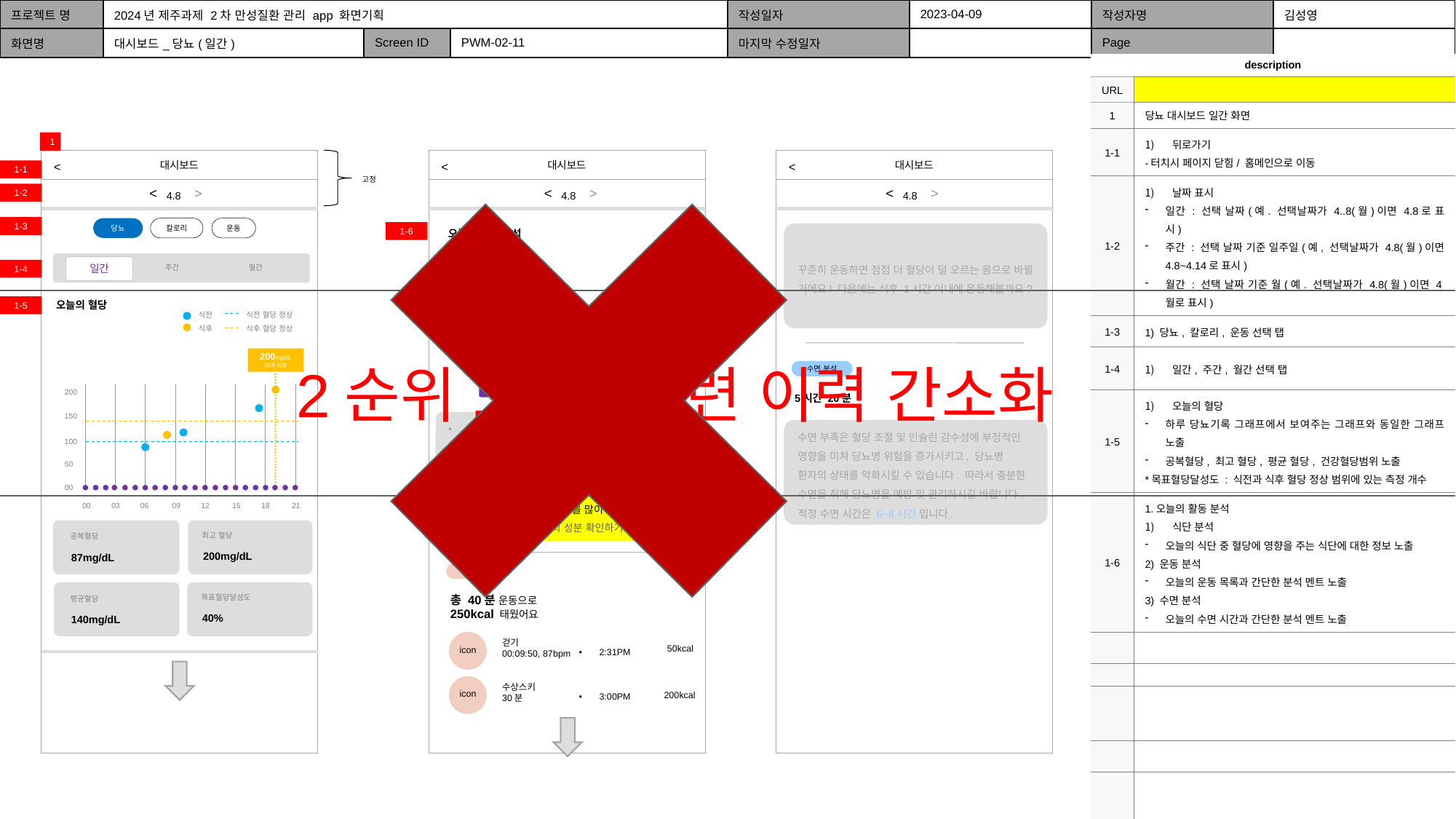

| 프로젝트 명 | 2024년 제주과제 2차 만성질환 관리 app 화면기획 |  |  | 작성일자 | 2023-04-09 | 작성자명 | 김성영 |
| --- | --- | --- | --- | --- | --- | --- | --- |
| 화면명 | 대시보드\_당뇨(일간) | Screen ID | PWM-02-11 | 마지막 수정일자 |  | Page |  |
| description |  |
| --- | --- |
| URL |  |
| 1 | 당뇨 대시보드 일간 화면 |
| 1-1 | 뒤로가기 -터치시 페이지 닫힘/ 홈메인으로 이동 |
| 1-2 | 날짜 표시 일간 : 선택 날짜(예. 선택날짜가 4..8(월)이면 4.8로 표시) 주간 : 선택 날짜 기준 일주일(예, 선택날짜가 4.8(월)이면 4.8~4.14로 표시) 월간 : 선택 날짜 기준 월(예. 선택날짜가 4.8(월)이면 4월로 표시) |
| 1-3 | 1) 당뇨, 칼로리, 운동 선택 탭 |
| 1-4 | 일간, 주간, 월간 선택 탭 |
| 1-5 | 오늘의 혈당 하루 당뇨기록 그래프에서 보여주는 그래프와 동일한 그래프 노출 공복혈당, 최고 혈당, 평균 혈당, 건강혈당범위 노출 \*목표혈당달성도 : 식전과 식후 혈당 정상 범위에 있는 측정 개수 |
| 1-6 | 1.오늘의 활동 분석 식단 분석 오늘의 식단 중 혈당에 영향을 주는 식단에 대한 정보 노출 2) 운동 분석 오늘의 운동 목록과 간단한 분석 멘트 노출 3) 수면 분석 오늘의 수면 시간과 간단한 분석 멘트 노출 |
|  |  |
|  |  |
|  |  |
|  |  |
|  |  |

1

대시보드
대시보드
대시보드

<
<
<
1-1
고정
<
<
<
<
<
<
1-2
4.8
4.8
4.8
1-3
칼로리
당뇨
운동
오늘의 활동 분석
1-6
꾸준히 운동하면 점점 더 혈당이 덜 오르는 몸으로 바뀔 거에요! 다음에는 식후 1시간 이내에 운동해볼까요?
식단 분석

일간
월간
주간
일간
1-4
점심 식사
2순위, 당뇨관련 이력 간소화
오늘의 혈당
오후 12시 30분
1-5
식전 혈당 정상
식전

식후 혈당 정상
식후
477 kcal

총 열량
200mg/dL
저녁 식후
64%
18%
18%

수면 분석
탄 58g
단22.2g
지 10g
200

5시간 20분

150
우유 식빵
체다 치즈
계란 후라이
수면 부족은 혈당 조절 및 인슐린 감수성에 부정적인 영향을 미쳐 당뇨병 위험을 증가시키고, 당뇨병 환자의 상태를 악화시킬 수 있습니다. 따라서 충분한 수면을 취해 당뇨병을 예방 및 관리하시길 바랍니다. 적정 수면 시간은 6~8시간 입니다.

100

50
00

앗! 혈당에 영향을 주는 성분을 많이 섭취하셨어요
탄수화물, 당류 외 3개의 성분 확인하기
00
03
06
09
12
15
18
21

최고 혈당
공복혈당
200mg/dL
87mg/dL
운동 분석

총 40분 운동으로
250kcal 태웠어요
목표혈당달성도
평균혈당
40%
140mg/dL
걷기
00:09:50, 87bpm

50kcal
icon
2:31PM

수상스키
30분

icon
200kcal
3:00PM